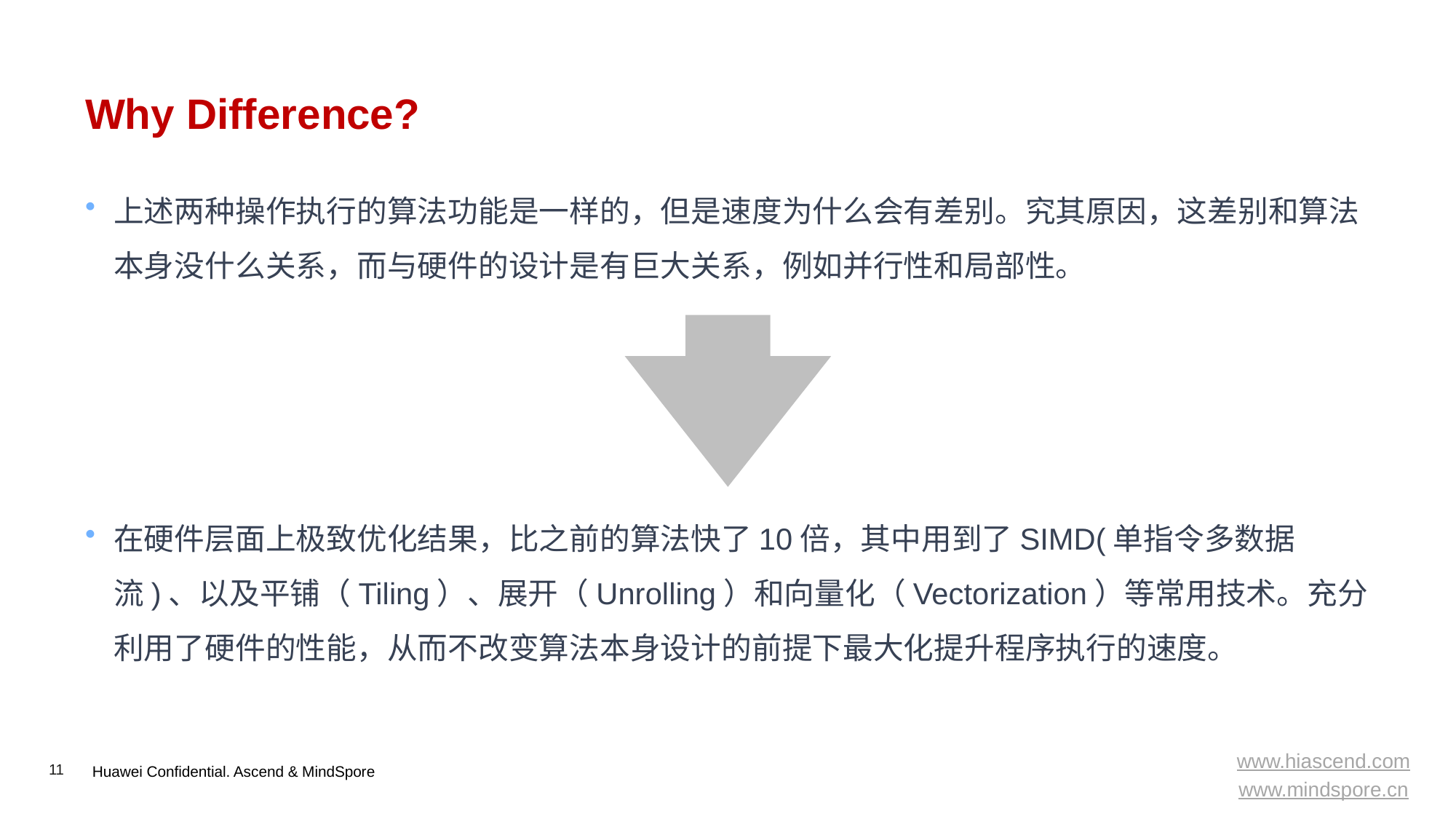

# Why Difference?
上述两种操作执行的算法功能是一样的，但是速度为什么会有差别。究其原因，这差别和算法本身没什么关系，而与硬件的设计是有巨大关系，例如并行性和局部性。

在硬件层面上极致优化结果，比之前的算法快了10倍，其中用到了SIMD(单指令多数据流)、以及平铺（Tiling）、展开（Unrolling）和向量化（Vectorization）等常用技术。充分利用了硬件的性能，从而不改变算法本身设计的前提下最大化提升程序执行的速度。